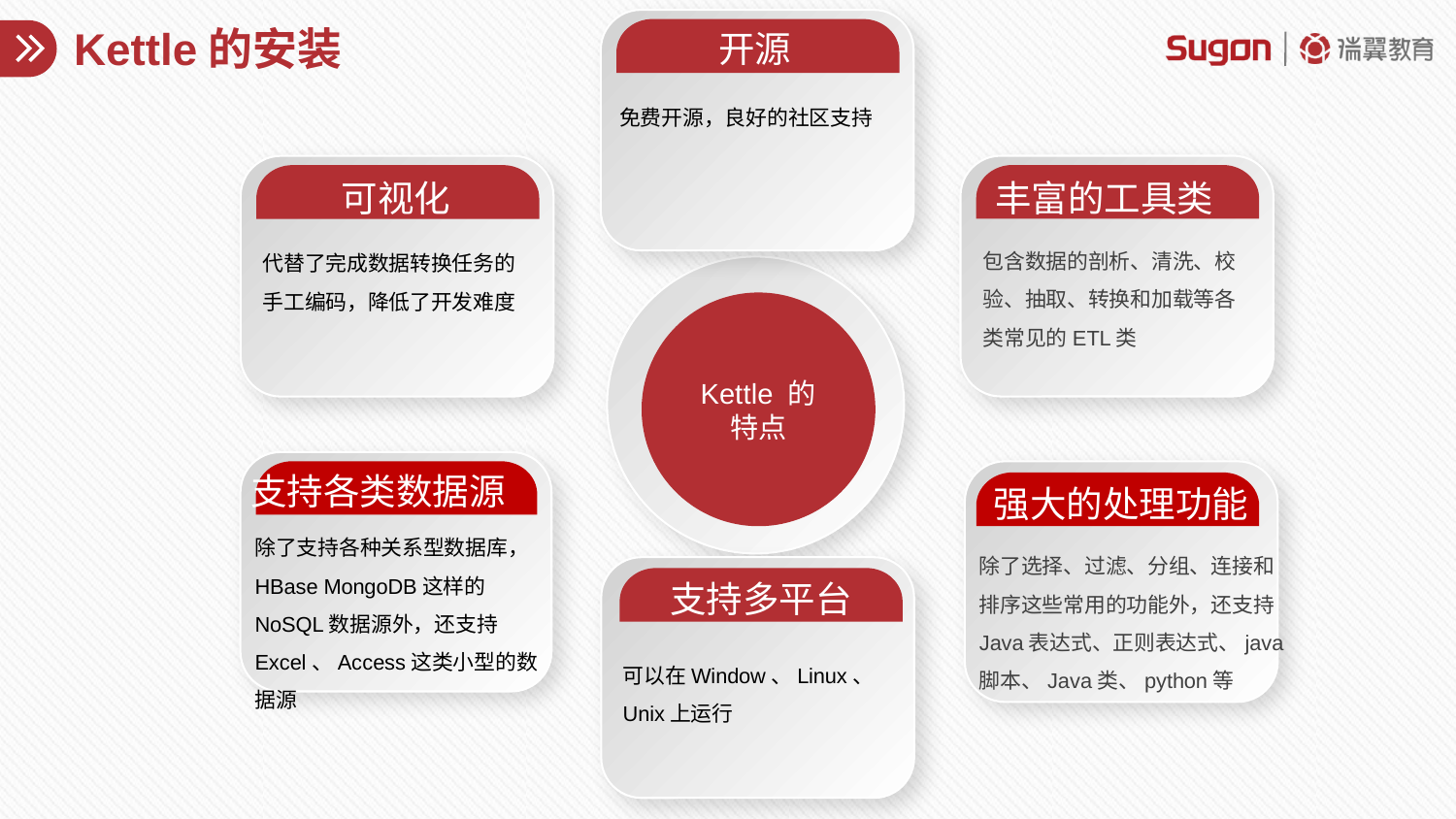

开源

# Kettle的安装
免费开源，良好的社区支持

丰富的工具类

可视化

包含数据的剖析、清洗、校验、抽取、转换和加载等各类常见的ETL类
代替了完成数据转换任务的手工编码，降低了开发难度

Kettle 的特点

支持各类数据源
除了支持各种关系型数据库，HBase MongoDB这样的NoSQL数据源外，还支持Excel、Access这类小型的数据源

强大的处理功能
除了选择、过滤、分组、连接和排序这些常用的功能外，还支持Java表达式、正则表达式、java脚本、Java类、python等

支持多平台

可以在Window、Linux、Unix上运行